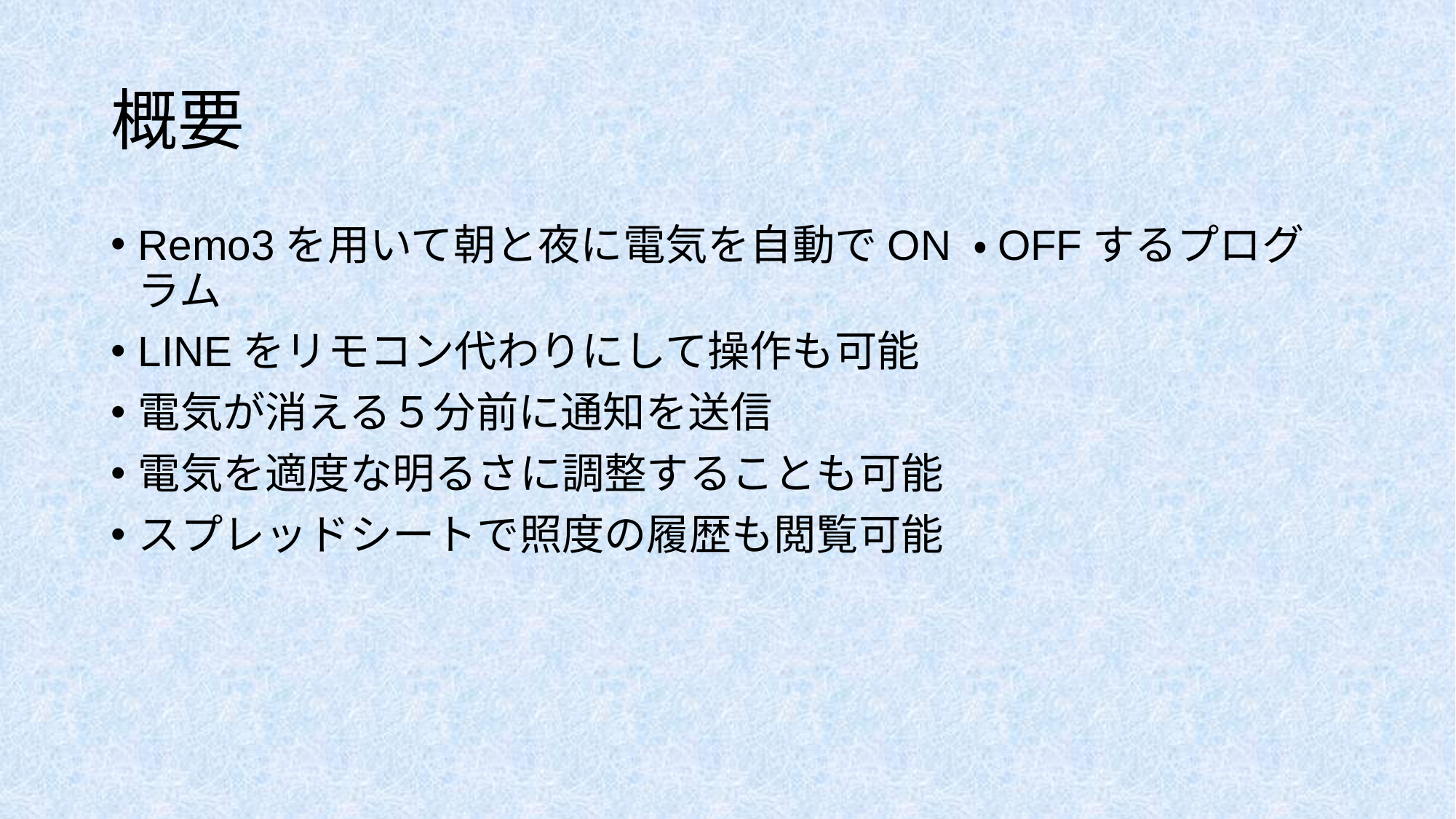

# 概要
Remo3を用いて朝と夜に電気を自動でON ・OFFするプログラム
LINEをリモコン代わりにして操作も可能
電気が消える５分前に通知を送信
電気を適度な明るさに調整することも可能
スプレッドシートで照度の履歴も閲覧可能